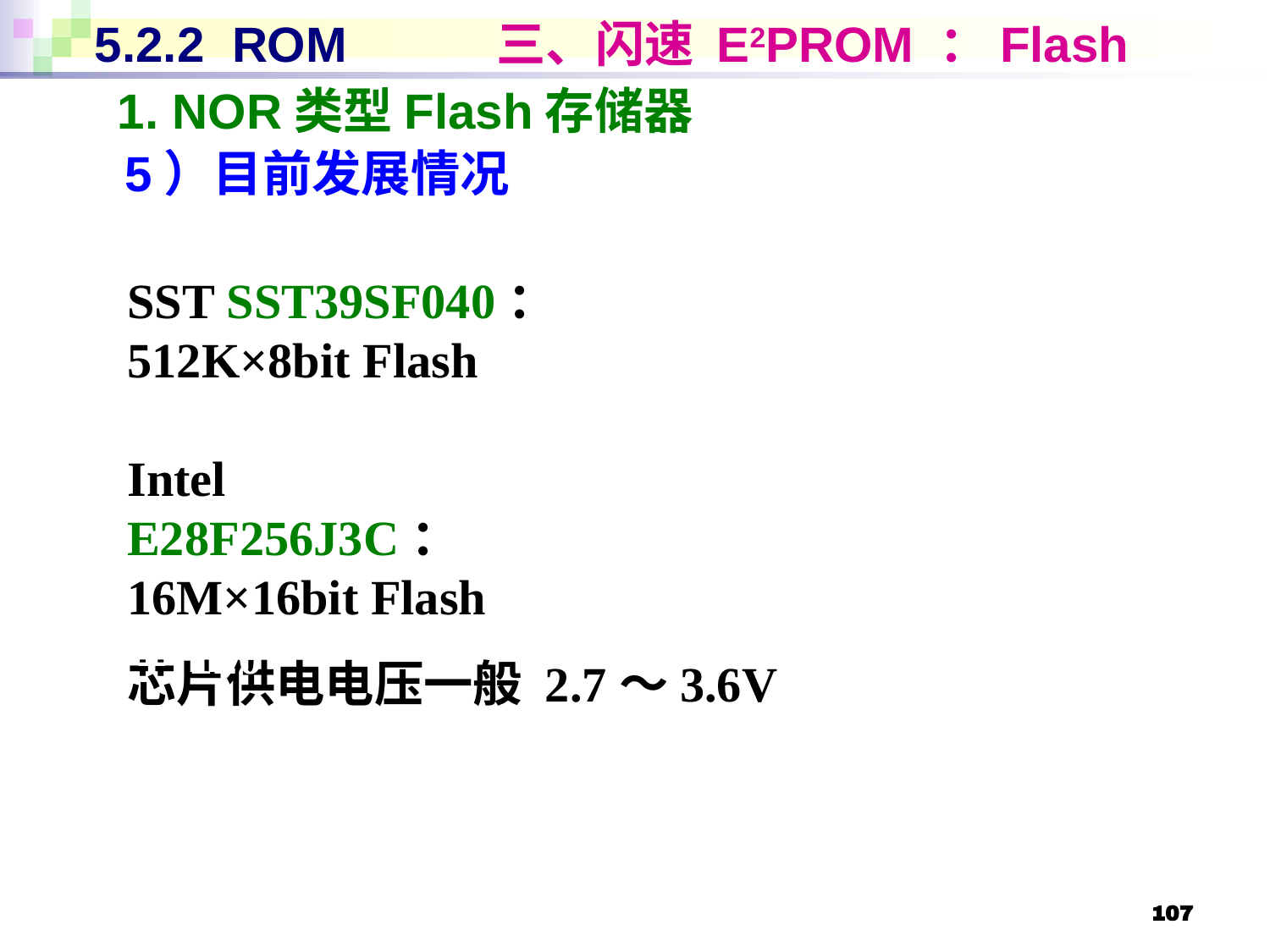

# 5.2.2  ROM          三、闪速 E2PROM ：Flash
1. NOR类型Flash存储器
5）目前发展情况
SST SST39SF040：
512K×8bit Flash
￥100
Intel E28F256J3C：
16M×16bit Flash
￥120
芯片供电电压一般 2.7～3.6V

107